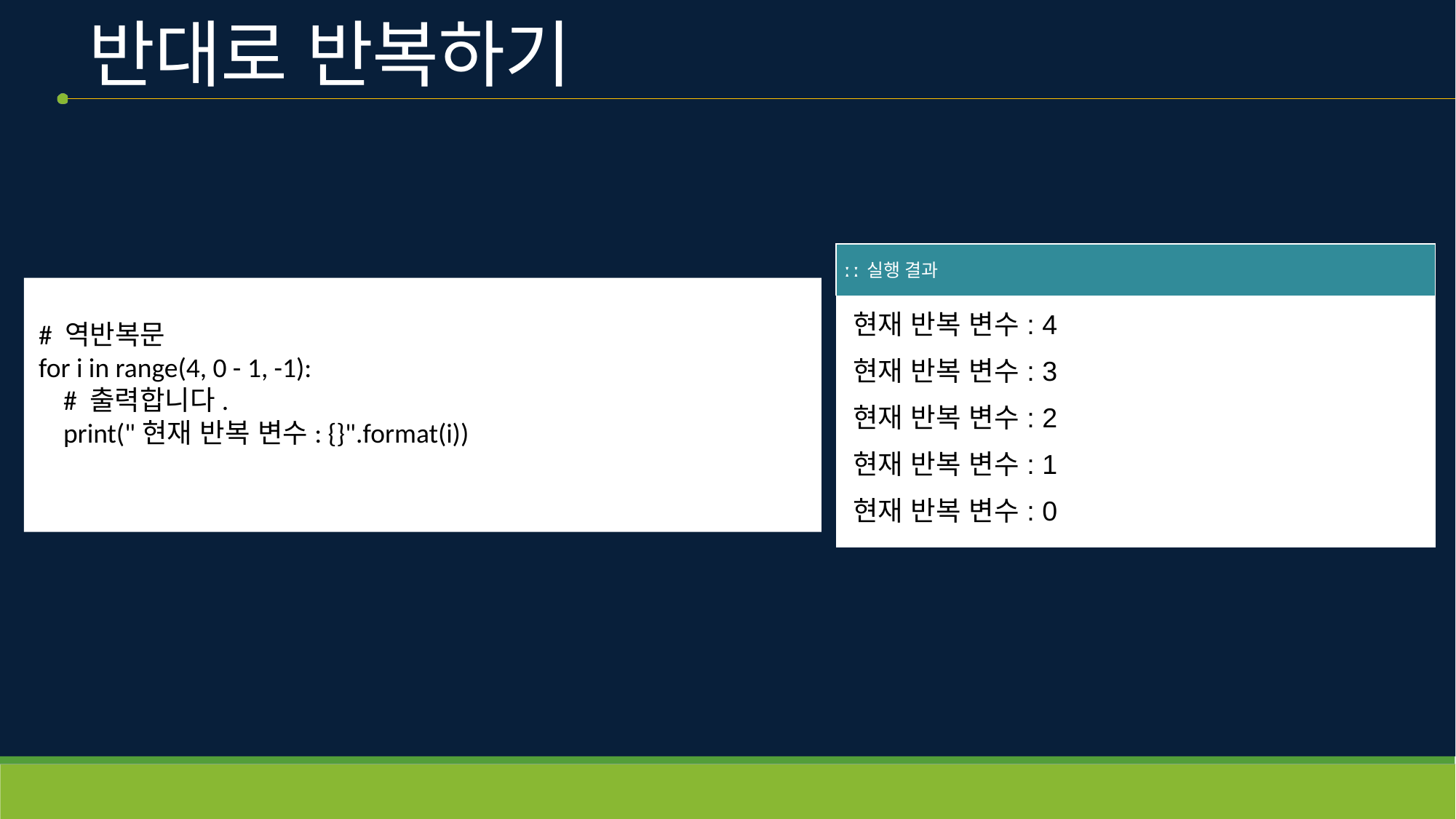

# 반대로 반복하기

| ː ː 실행 결과 |
| --- |
| 현재 반복 변수: 4 현재 반복 변수: 3 현재 반복 변수: 2 현재 반복 변수: 1 현재 반복 변수: 0 |

# 역반복문
for i in range(4, 0 - 1, -1):
    # 출력합니다.
    print("현재 반복 변수: {}".format(i))